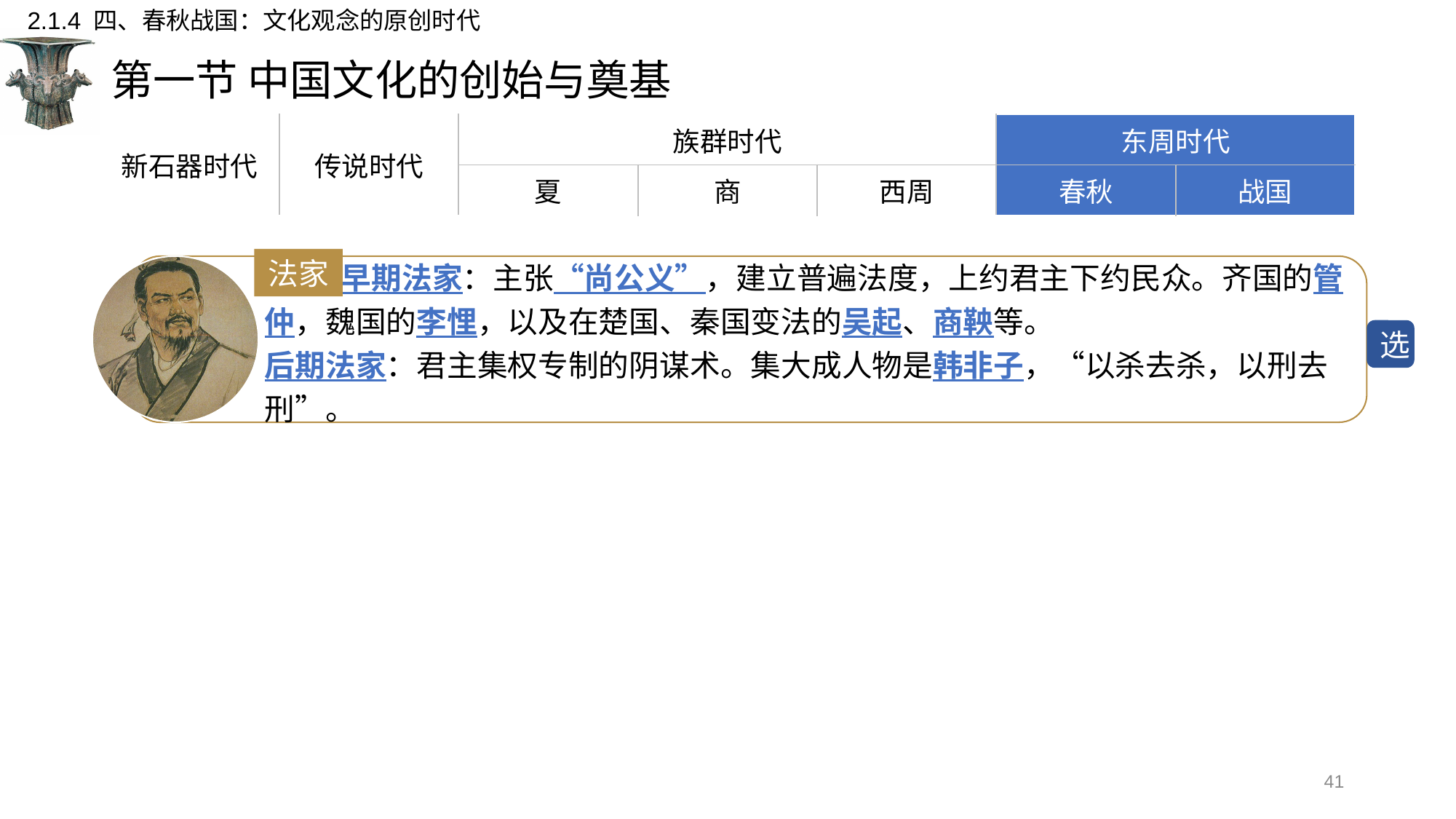

2.1.4 四、春秋战国：文化观念的原创时代
# 第一节 中国文化的创始与奠基
| 新石器时代 | 传说时代 | 族群时代 |  |  | 东周时代 |  |
| --- | --- | --- | --- | --- | --- | --- |
|  |  | 夏 | 商 | 西周 | 春秋 | 战国 |
法家

          早期法家：主张“尚公义”，建立普遍法度，上约君主下约民众。齐国的管仲，魏国的李悝，以及在楚国、秦国变法的吴起、商鞅等。
后期法家：君主集权专制的阴谋术。集大成人物是韩非子，“以杀去杀，以刑去刑”。
选
41